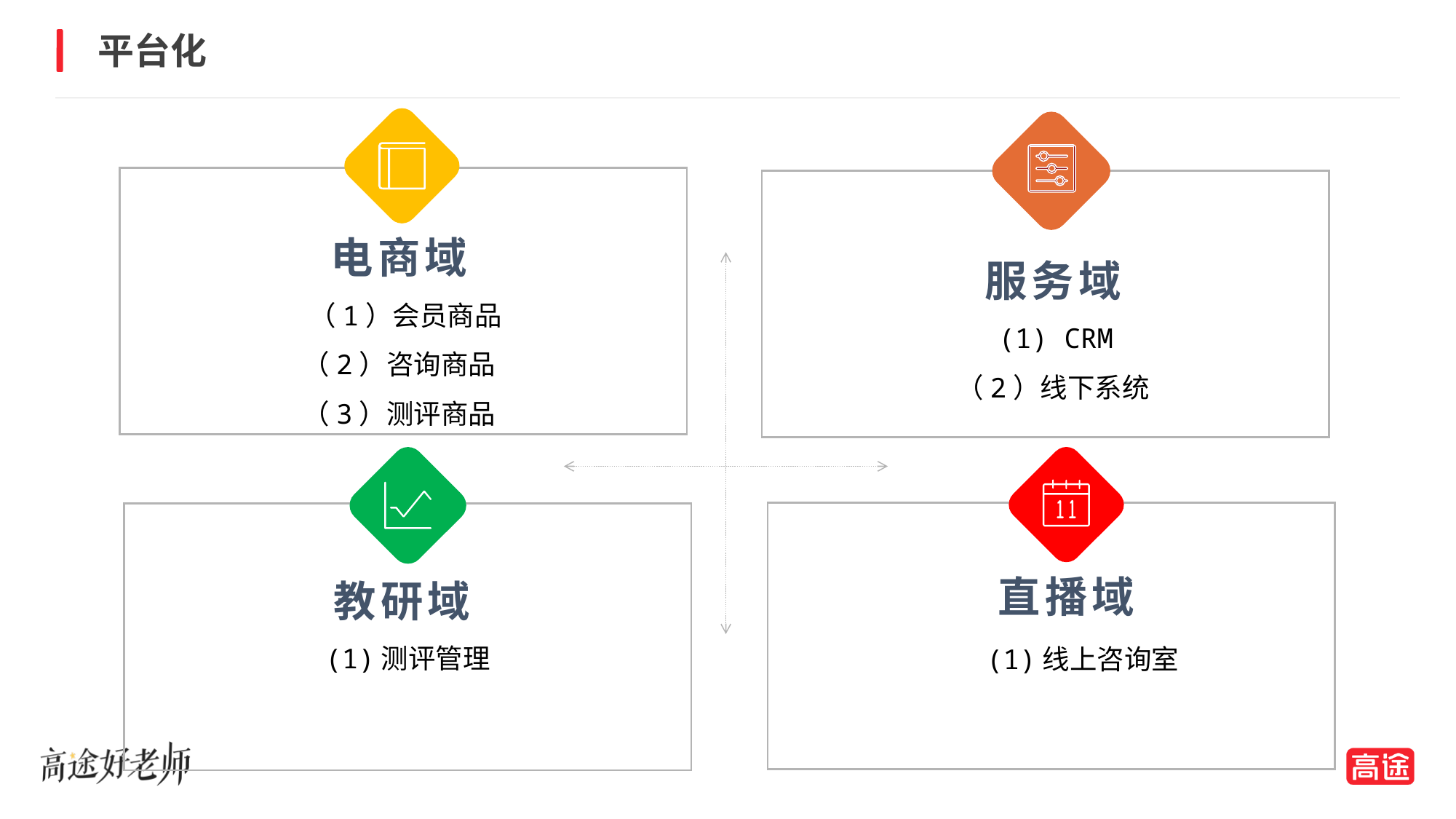

平台化

电商域
 （1）会员商品
（2）咨询商品
（3）测评商品

服务域
 (1) CRM
（2）线下系统

输入标题
在此解释你的观点，要有理有据不能瞎说啊，要有理有据

直播域
教研域
(1)测评管理

(1)线上咨询室